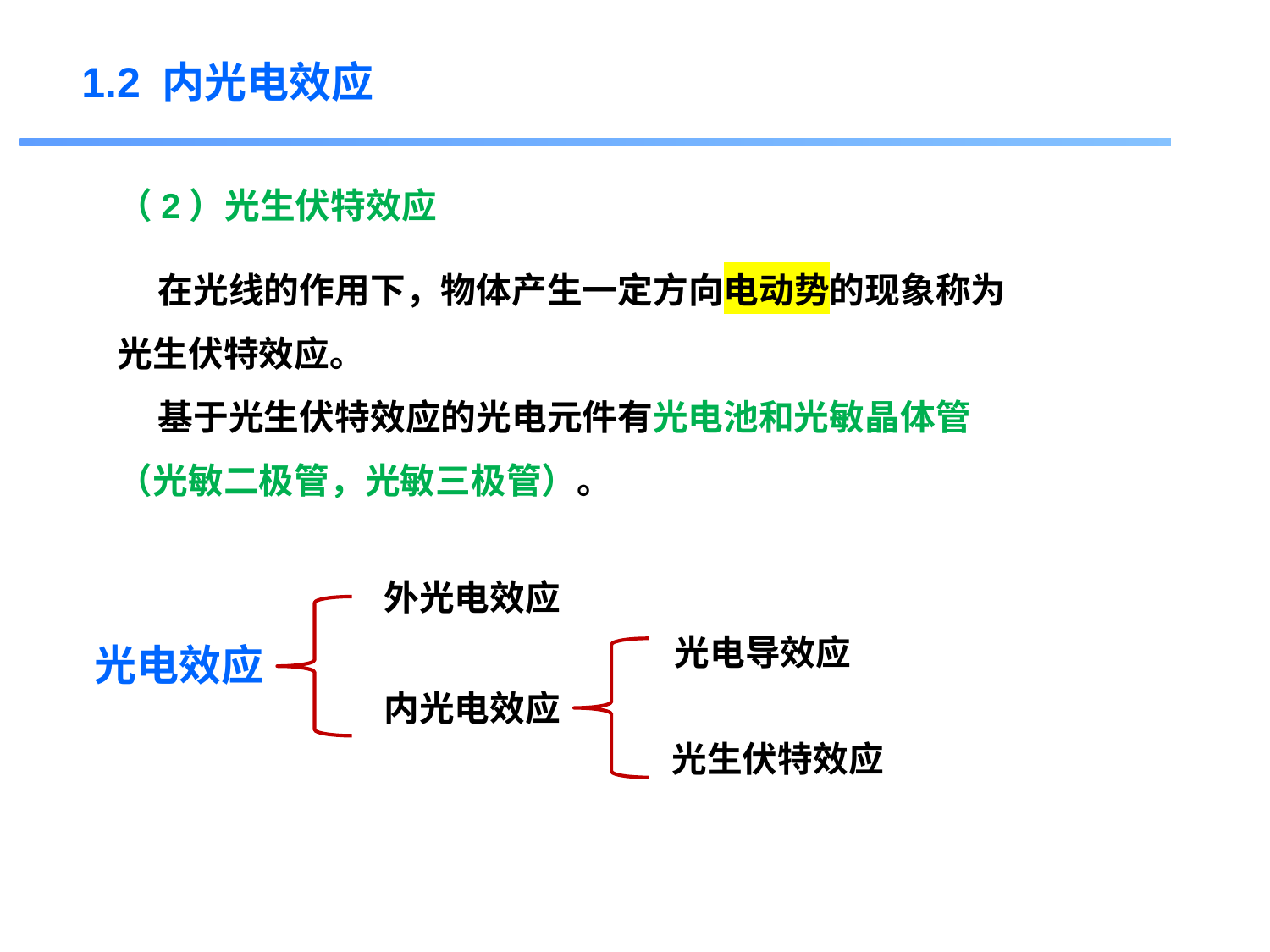

1.2 内光电效应

（2）光生伏特效应
    在光线的作用下，物体产生一定方向电动势的现象称为光生伏特效应。
    基于光生伏特效应的光电元件有光电池和光敏晶体管（光敏二极管，光敏三极管）。

外光电效应

光电导效应
光电效应

内光电效应
光生伏特效应